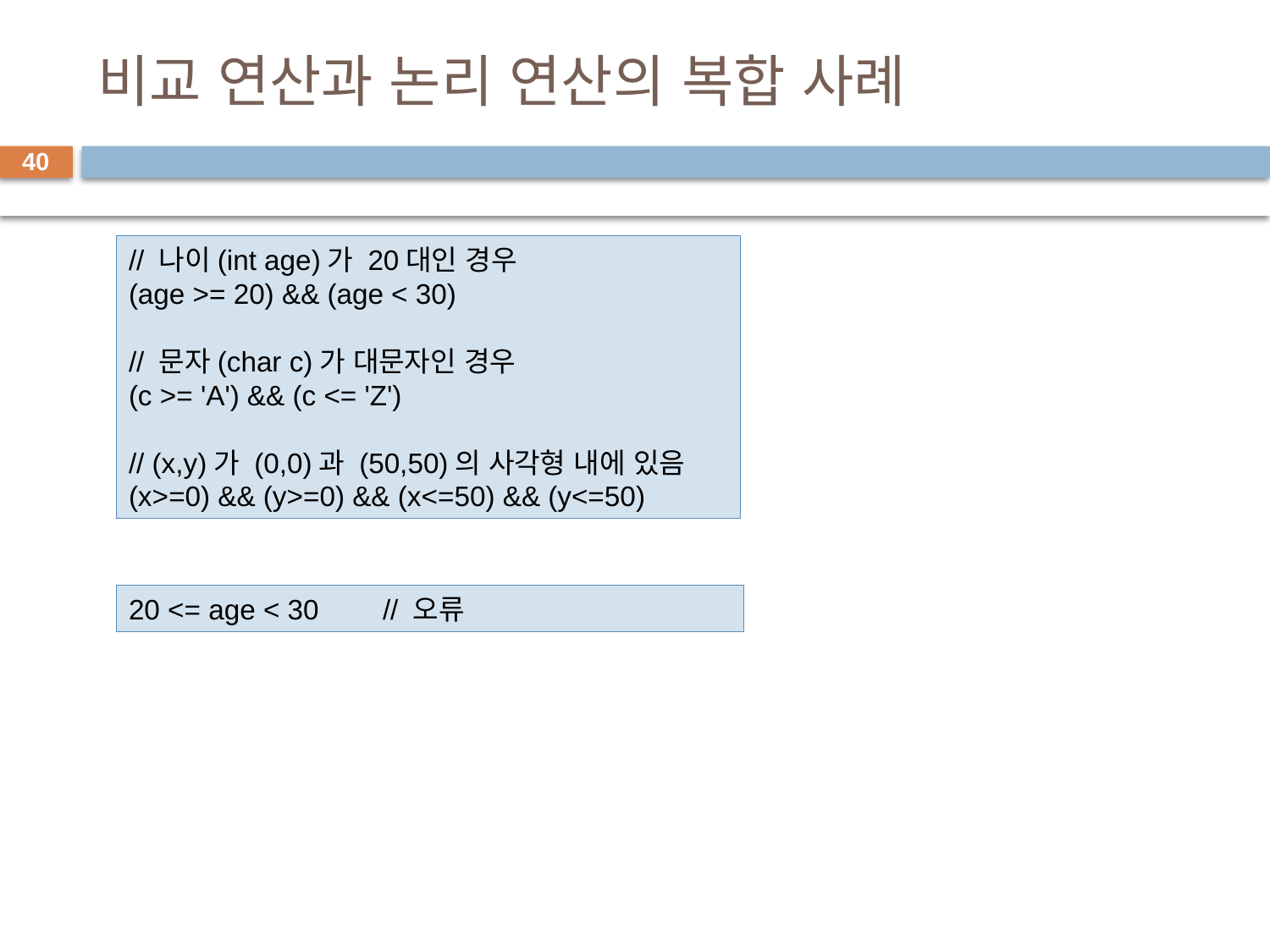

# 비교 연산과 논리 연산의 복합 사례
40
// 나이(int age)가 20대인 경우
(age >= 20) && (age < 30)

// 문자(char c)가 대문자인 경우
(c >= 'A') && (c <= 'Z')

// (x,y)가 (0,0)과 (50,50)의 사각형 내에 있음
(x>=0) && (y>=0) && (x<=50) && (y<=50)
20 <= age < 30 	// 오류